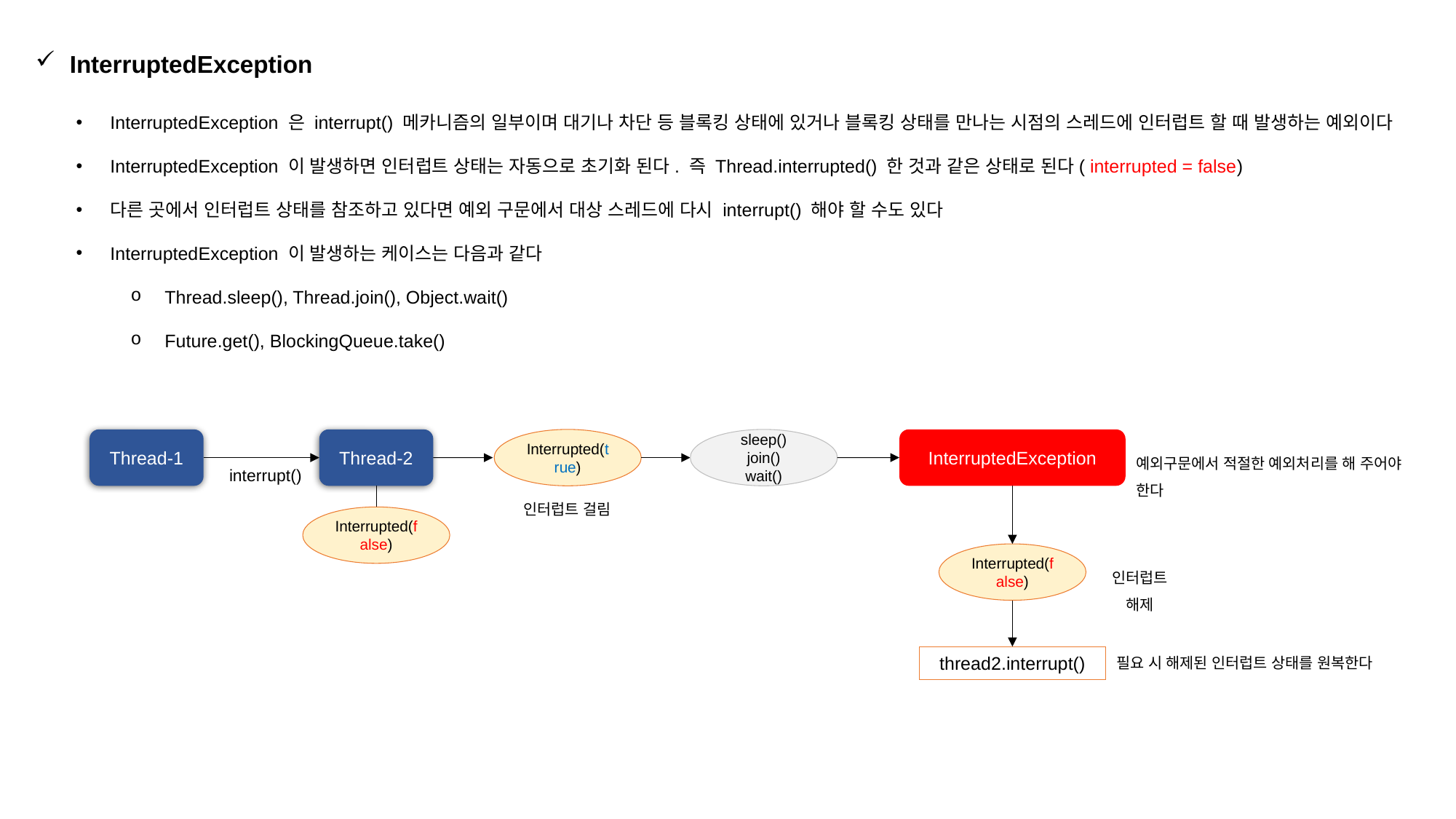

InterruptedException
InterruptedException 은 interrupt() 메카니즘의 일부이며 대기나 차단 등 블록킹 상태에 있거나 블록킹 상태를 만나는 시점의 스레드에 인터럽트 할 때 발생하는 예외이다
InterruptedException 이 발생하면 인터럽트 상태는 자동으로 초기화 된다. 즉 Thread.interrupted() 한 것과 같은 상태로 된다( interrupted = false)
다른 곳에서 인터럽트 상태를 참조하고 있다면 예외 구문에서 대상 스레드에 다시 interrupt() 해야 할 수도 있다
InterruptedException 이 발생하는 케이스는 다음과 같다
Thread.sleep(), Thread.join(), Object.wait()
Future.get(), BlockingQueue.take()
Interrupted(true)
InterruptedException
Thread-2
Thread-1
sleep()
join()
wait()
예외구문에서 적절한 예외처리를 해 주어야 한다
interrupt()
인터럽트 걸림
Interrupted(false)
Interrupted(false)
인터럽트 해제
필요 시 해제된 인터럽트 상태를 원복한다
thread2.interrupt()